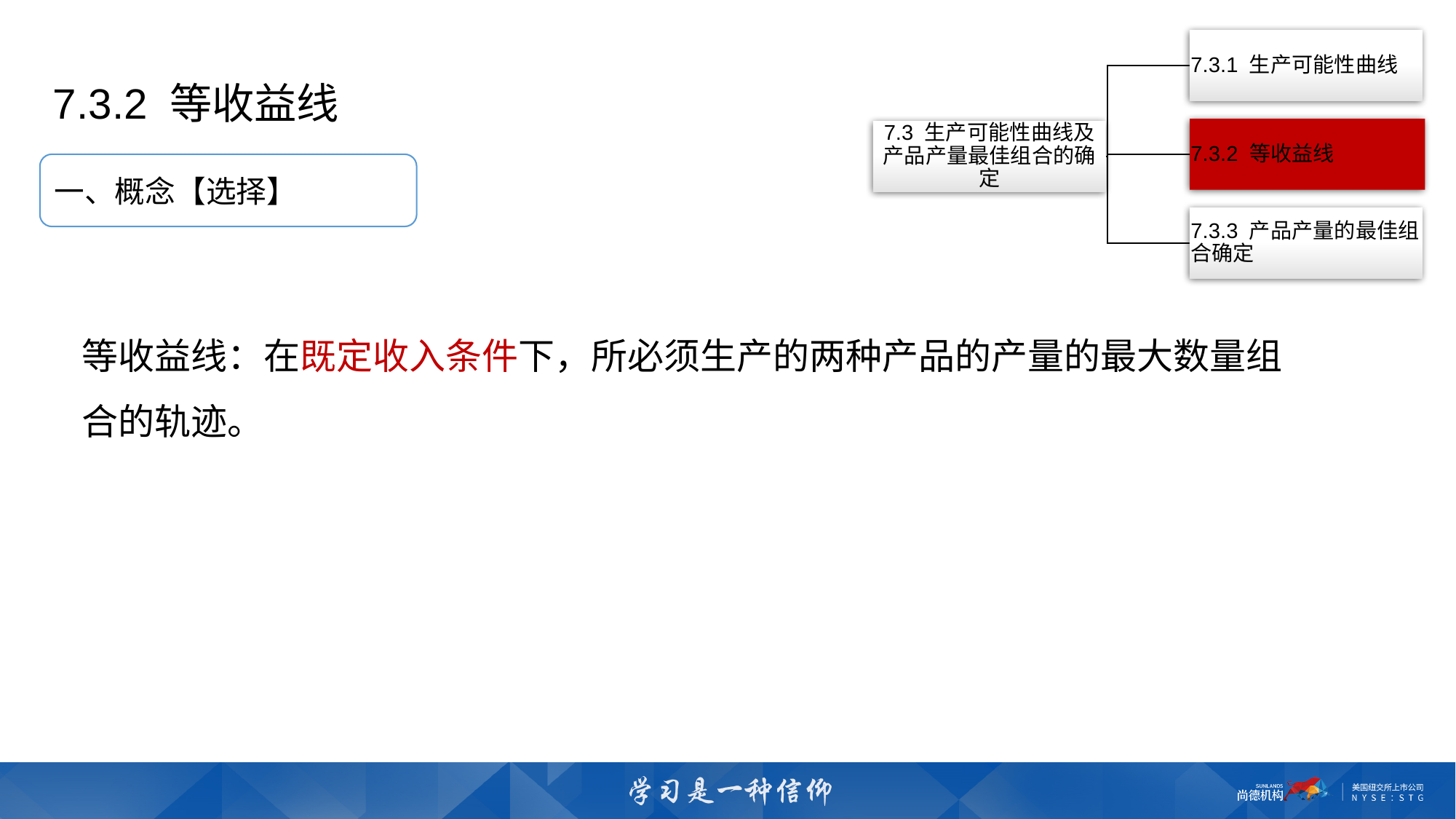

7.3 生产可能性曲线及产品产量最佳组合的确定
7.3.1 生产可能性曲线
7.3.2 等收益线
7.3.3 产品产量的最佳组合确定
7.3.2 等收益线
一、概念【选择】
等收益线：在既定收入条件下，所必须生产的两种产品的产量的最大数量组合的轨迹。